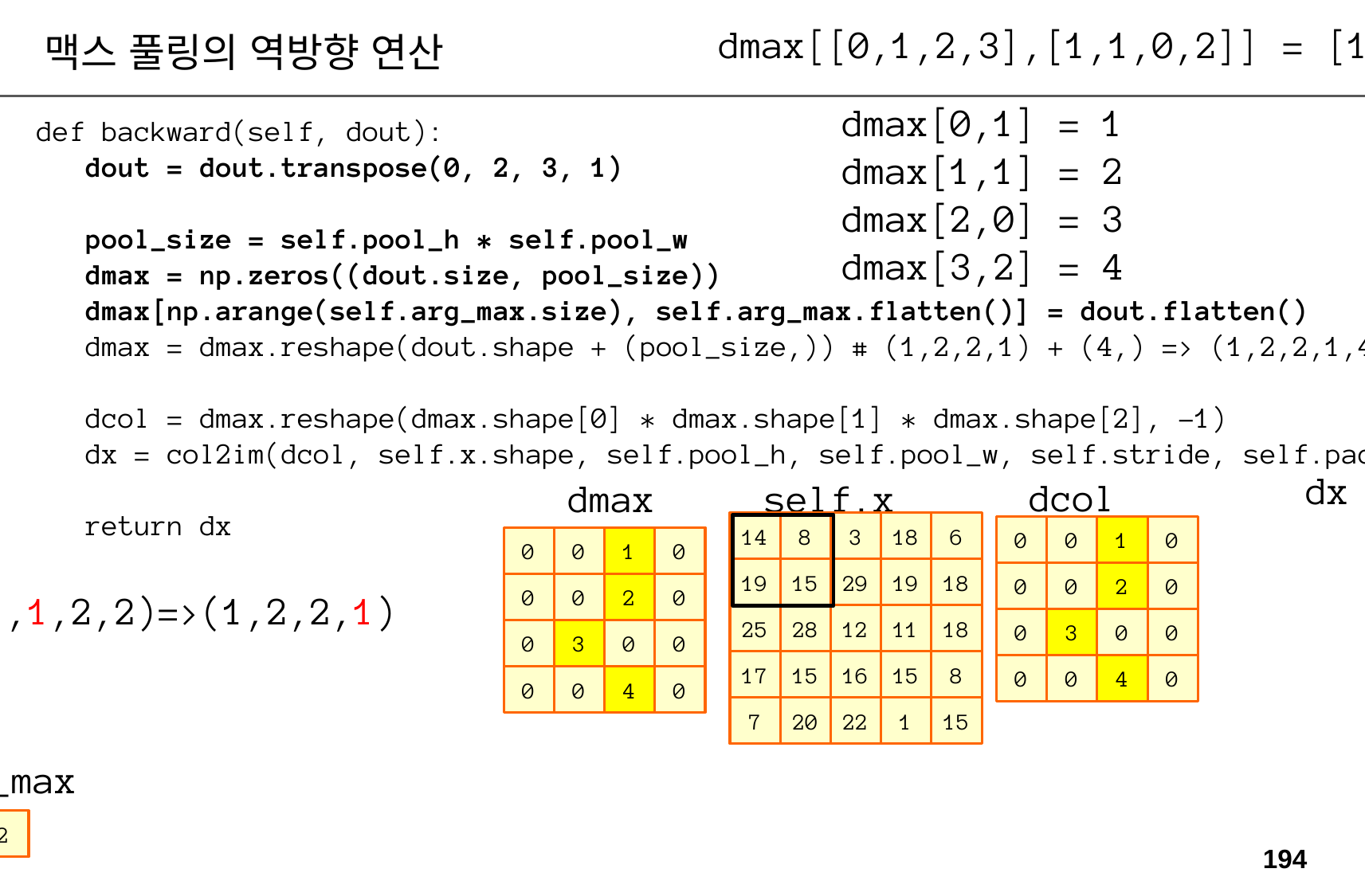

dmax[[0,1,2,3],[1,1,0,2]] = [1,2,3,4]

맥스 풀링의 역방향 연산
dmax[0,1] = 1
dmax[1,1] = 2
dmax[2,0] = 3
dmax[3,2] = 4
     def backward(self, dout):
        dout = dout.transpose(0, 2, 3, 1)

        pool_size = self.pool_h * self.pool_w
        dmax = np.zeros((dout.size, pool_size))
        dmax[np.arange(self.arg_max.size), self.arg_max.flatten()] = dout.flatten()
        dmax = dmax.reshape(dout.shape + (pool_size,)) # (1,2,2,1) + (4,) => (1,2,2,1,4)

        dcol = dmax.reshape(dmax.shape[0] * dmax.shape[1] * dmax.shape[2], -1)
        dx = col2im(dcol, self.x.shape, self.pool_h, self.pool_w, self.stride, self.pad)

        return dx
dx
dcol
dmax
self.x
14
8
3
18
6

19
15
29
19
18
25
28
12
11
18
17
15
16
15
8
7
20
22
1
15
0
0
1
0
0
0
1
0
0
0
2
0
dout
0
0
2
0
(1,1,2,2)=>(1,2,2,1)
0
3
0
0
0
3
0
0
1
2
0
0
4
0
0
0
4
0
3
4
self.arg_max
2
2
1
2